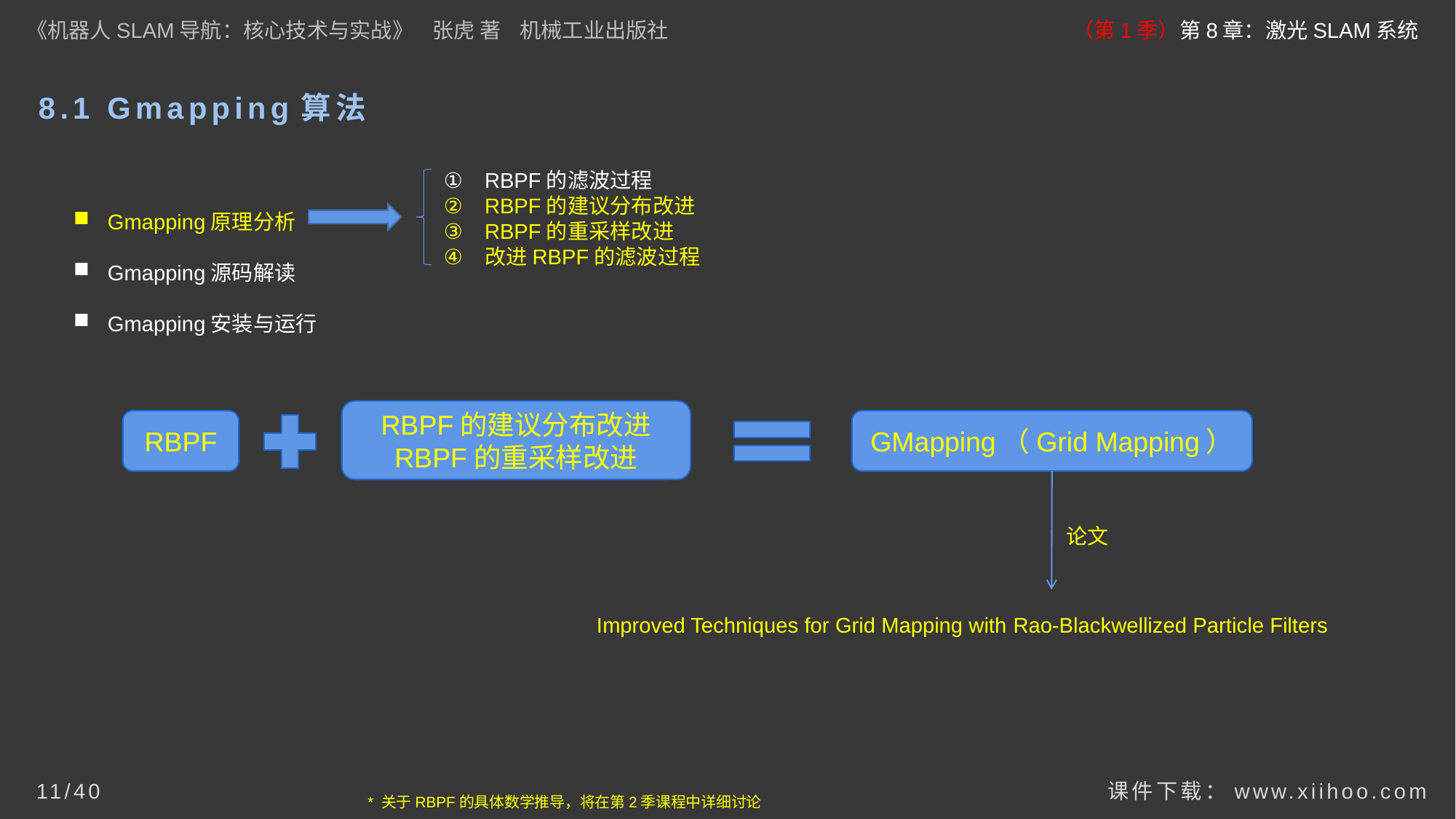

《机器人SLAM导航：核心技术与实战》    张虎 著    机械工业出版社
（第1季）第8章：激光SLAM系统
# 8.1 Gmapping算法
RBPF的滤波过程
RBPF的建议分布改进
RBPF的重采样改进
改进RBPF的滤波过程

Gmapping原理分析
Gmapping源码解读
Gmapping安装与运行

RBPF的建议分布改进
RBPF的重采样改进

RBPF
GMapping（Grid Mapping）
论文
Improved Techniques for Grid Mapping with Rao-Blackwellized Particle Filters
课件下载：www.xiihoo.com
11/40
* 关于RBPF的具体数学推导，将在第2季课程中详细讨论